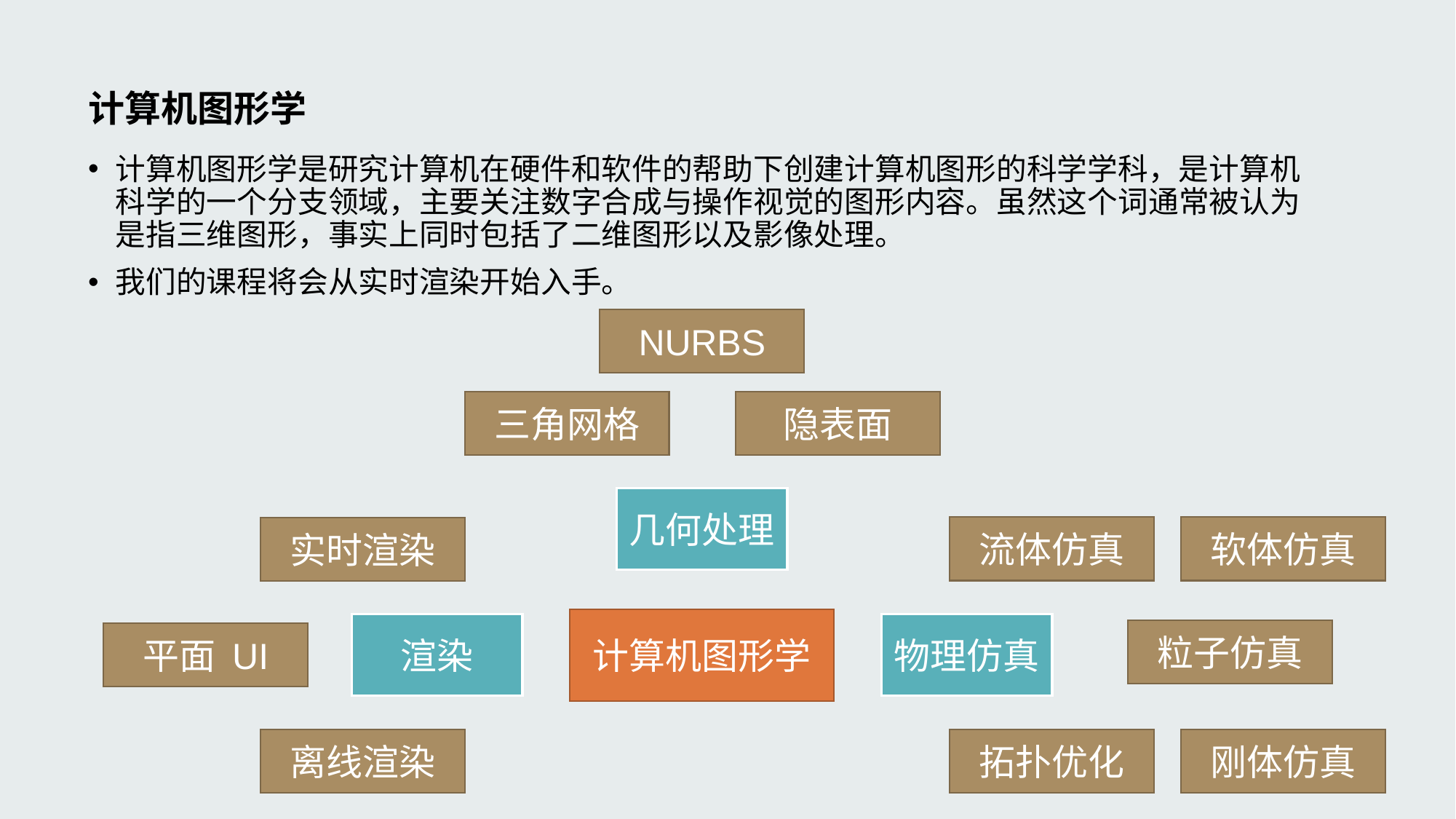

# 计算机图形学
计算机图形学是研究计算机在硬件和软件的帮助下创建计算机图形的科学学科，是计算机科学的一个分支领域，主要关注数字合成与操作视觉的图形内容。虽然这个词通常被认为是指三维图形，事实上同时包括了二维图形以及影像处理。
我们的课程将会从实时渲染开始入手。

NURBS
三角网格
隐表面
几何处理
流体仿真
软体仿真
实时渲染
计算机图形学
物理仿真
渲染
粒子仿真
平面 UI
离线渲染
拓扑优化
刚体仿真